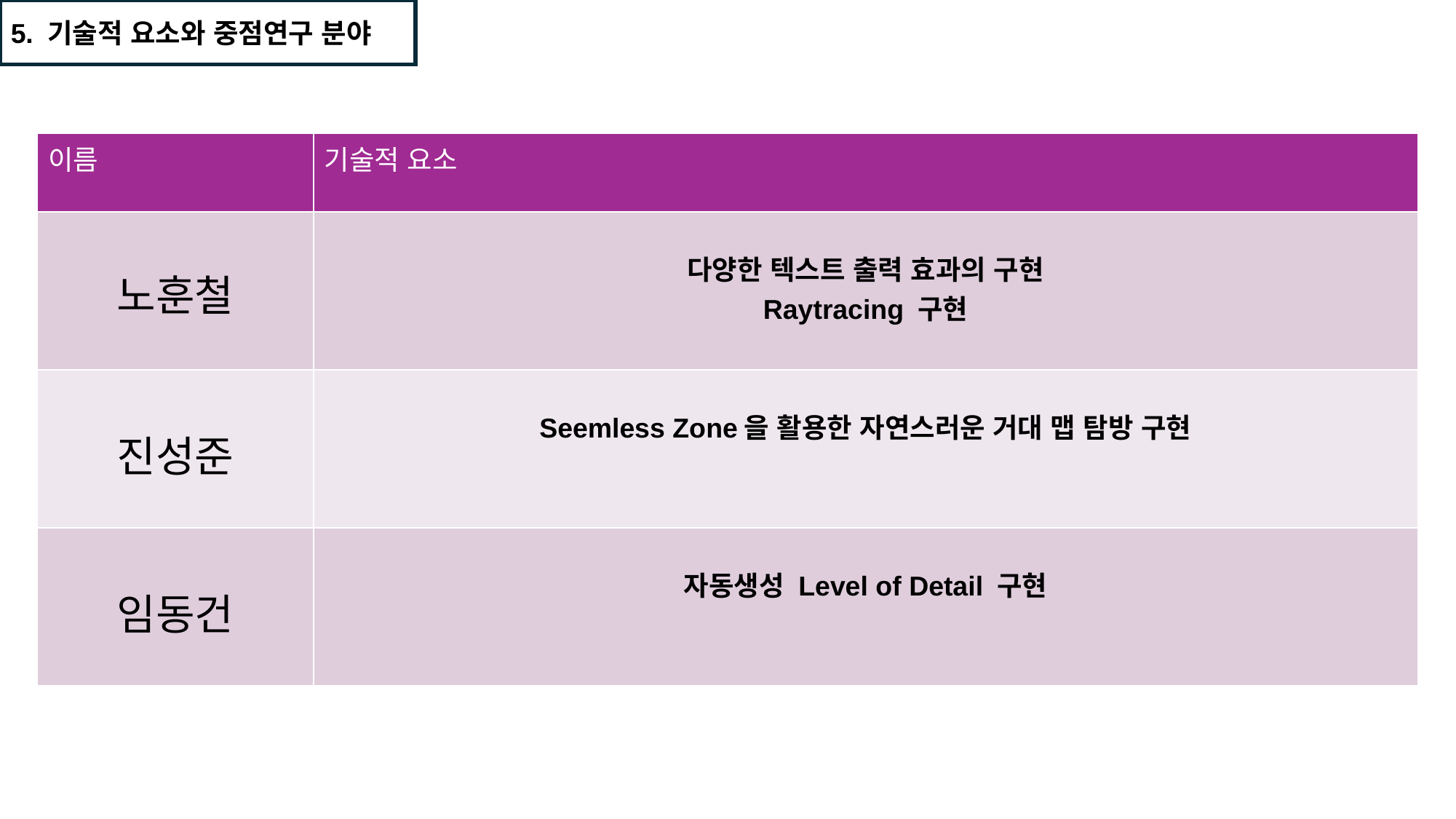

5. 기술적 요소와 중점연구 분야
| 이름 | 기술적 요소 |
| --- | --- |
| 노훈철 | 다양한 텍스트 출력 효과의 구현 Raytracing 구현 |
| 진성준 | Seemless Zone을 활용한 자연스러운 거대 맵 탐방 구현 |
| 임동건 | 자동생성 Level of Detail 구현 |